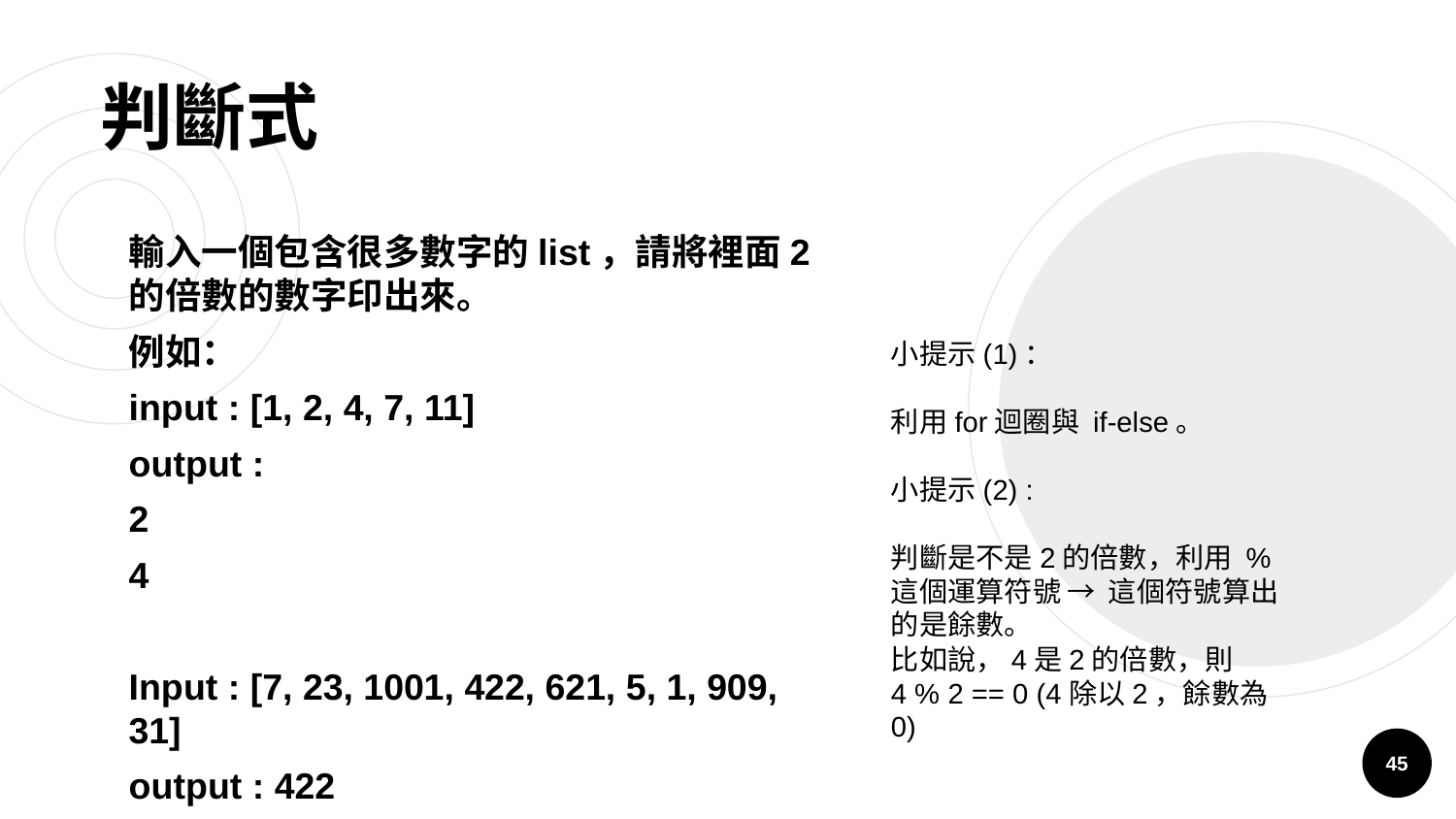

# 判斷式
輸入一個包含很多數字的list，請將裡面2的倍數的數字印出來。
例如：
input : [1, 2, 4, 7, 11]
output :
2
4

Input : [7, 23, 1001, 422, 621, 5, 1, 909, 31]
output : 422
小提示(1)：

利用for迴圈與 if-else。

小提示(2) :

判斷是不是2的倍數，利用 % 這個運算符號 →  這個符號算出的是餘數。
比如說，4是2的倍數，則
4 % 2 == 0 (4除以2，餘數為0)

45